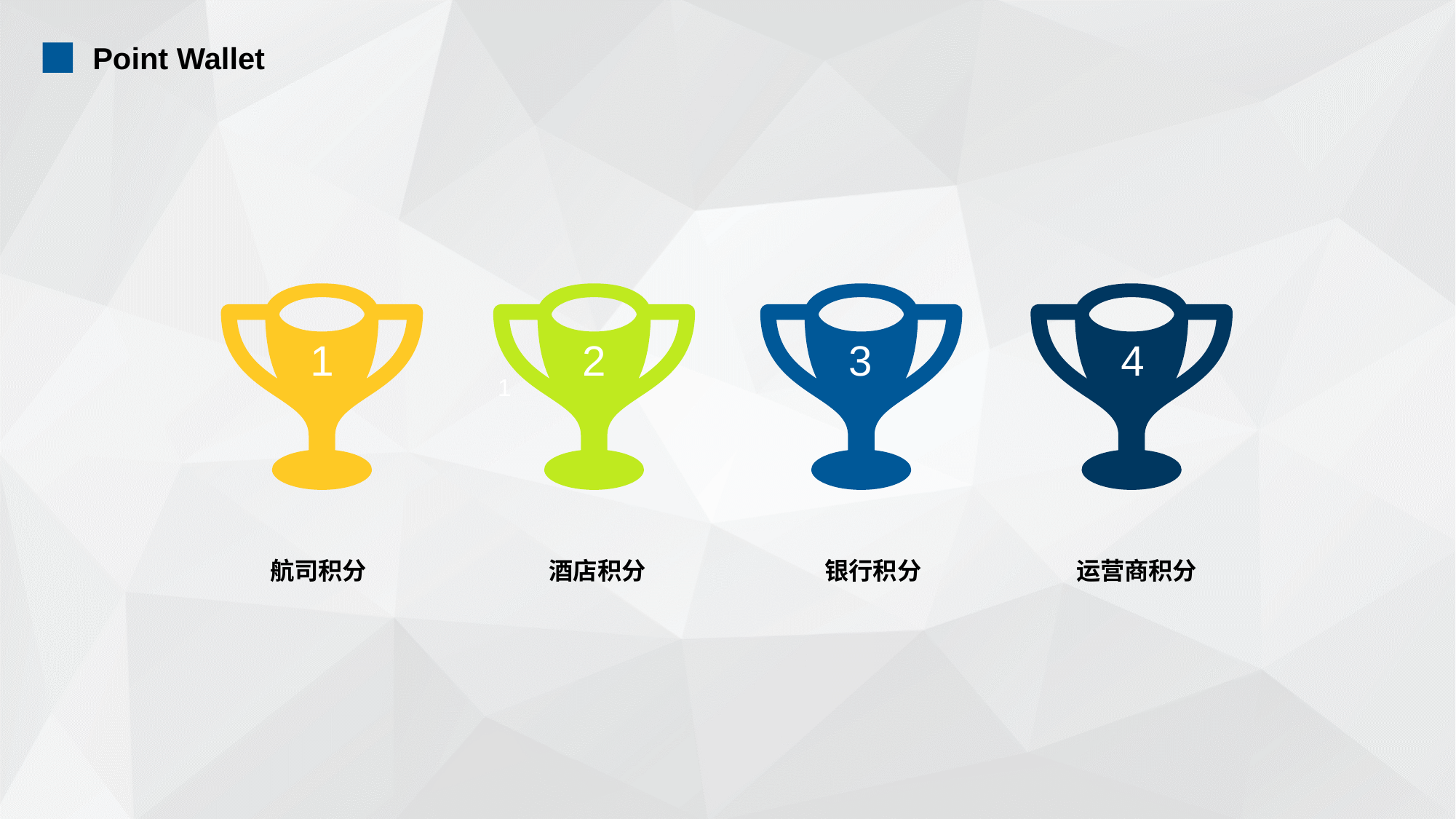

Point Wallet

1

1
2
3
4
航司积分
酒店积分
银行积分
运营商积分